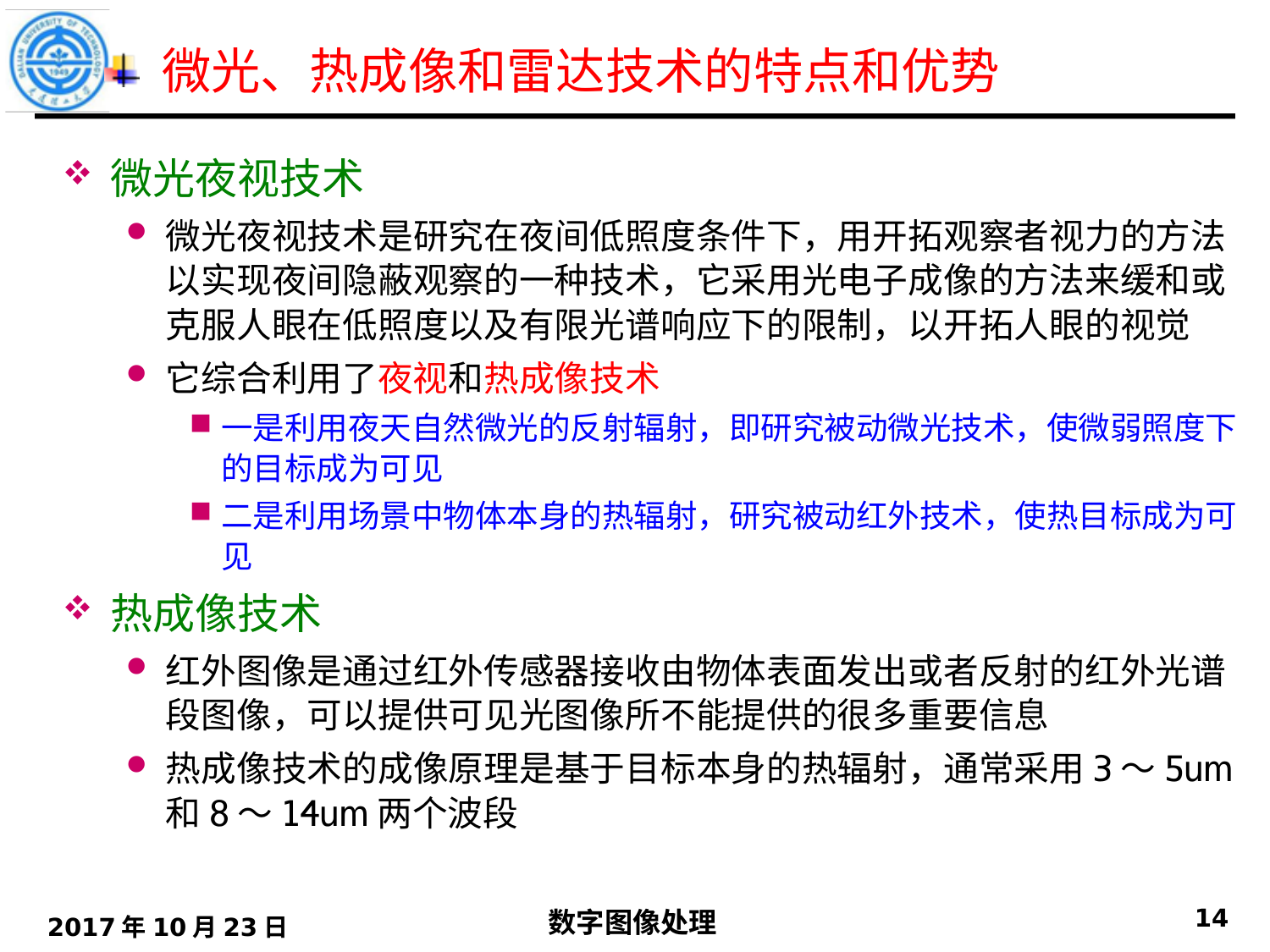

# 微光、热成像和雷达技术的特点和优势
微光夜视技术
微光夜视技术是研究在夜间低照度条件下，用开拓观察者视力的方法以实现夜间隐蔽观察的一种技术，它采用光电子成像的方法来缓和或克服人眼在低照度以及有限光谱响应下的限制，以开拓人眼的视觉
它综合利用了夜视和热成像技术
一是利用夜天自然微光的反射辐射，即研究被动微光技术，使微弱照度下的目标成为可见
二是利用场景中物体本身的热辐射，研究被动红外技术，使热目标成为可见
热成像技术
红外图像是通过红外传感器接收由物体表面发出或者反射的红外光谱段图像，可以提供可见光图像所不能提供的很多重要信息
热成像技术的成像原理是基于目标本身的热辐射，通常采用3～5um和8～14um两个波段